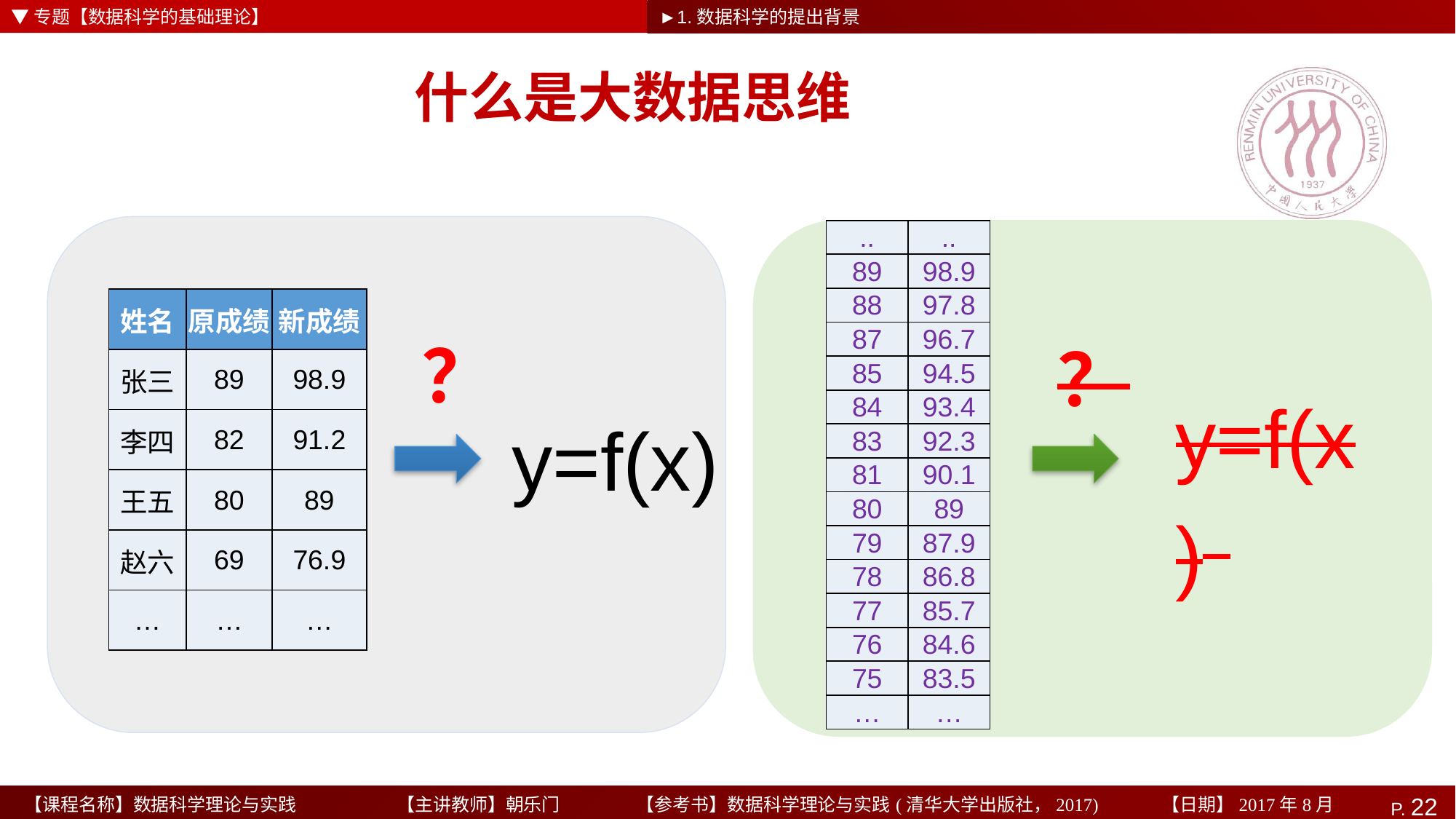

▼专题【数据科学的基础理论】

►1.数据科学的提出背景
# 什么是大数据思维

| .. | .. |
| --- | --- |
| 89 | 98.9 |
| 88 | 97.8 |
| 87 | 96.7 |
| 85 | 94.5 |
| 84 | 93.4 |
| 83 | 92.3 |
| 81 | 90.1 |
| 80 | 89 |
| 79 | 87.9 |
| 78 | 86.8 |
| 77 | 85.7 |
| 76 | 84.6 |
| 75 | 83.5 |
| … | … |
| 姓名 | 原成绩 | 新成绩 |
| --- | --- | --- |
| 张三 | 89 | 98.9 |
| 李四 | 82 | 91.2 |
| 王五 | 80 | 89 |
| 赵六 | 69 | 76.9 |
| … | … | … |
？
？
y=f(x)
y=f(x)